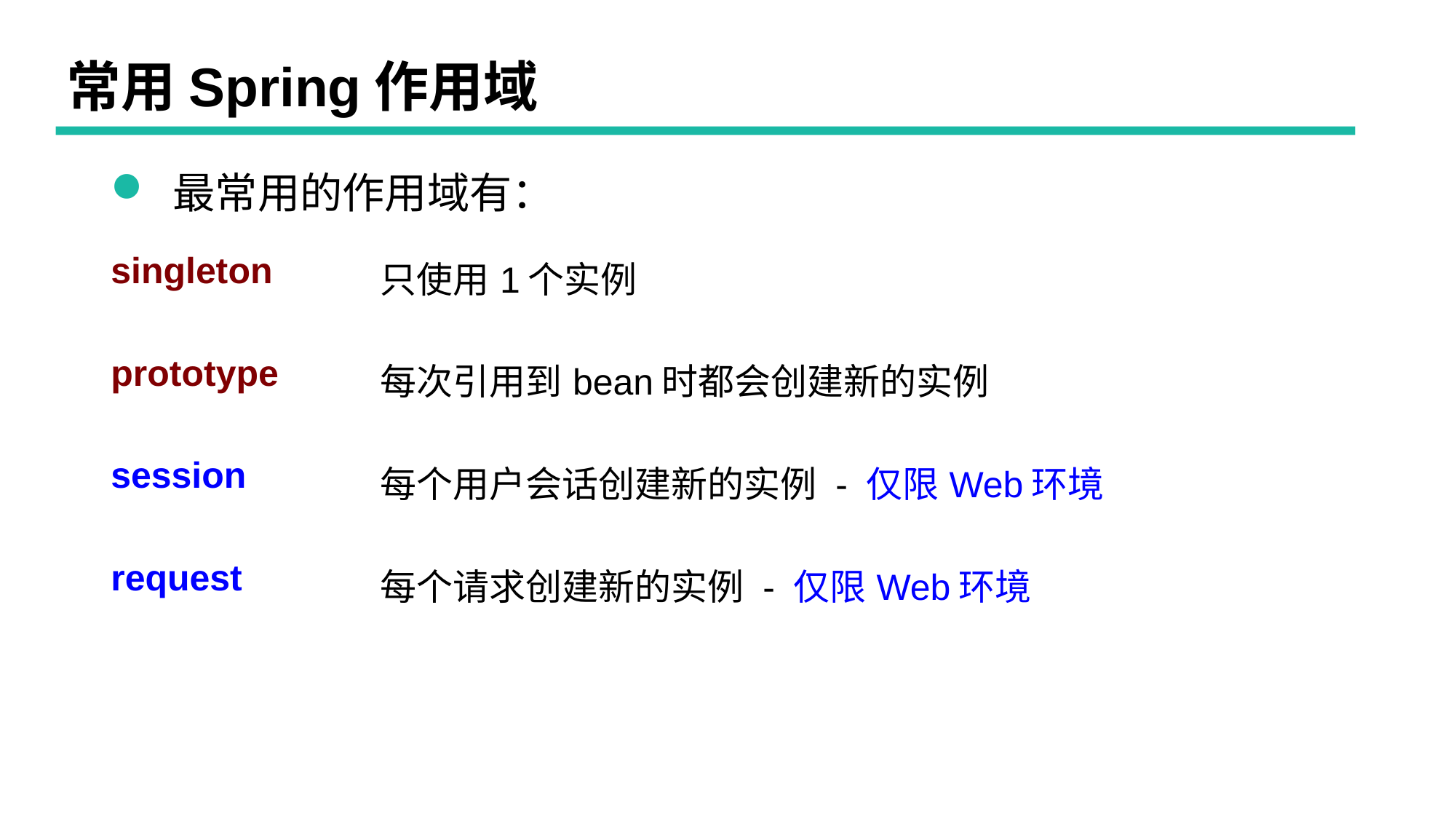

# 常用Spring作用域
 最常用的作用域有：
| singleton | 只使用1个实例 |
| --- | --- |
| prototype | 每次引用到bean时都会创建新的实例 |
| session | 每个用户会话创建新的实例 - 仅限Web环境 |
| request | 每个请求创建新的实例 - 仅限Web环境 |